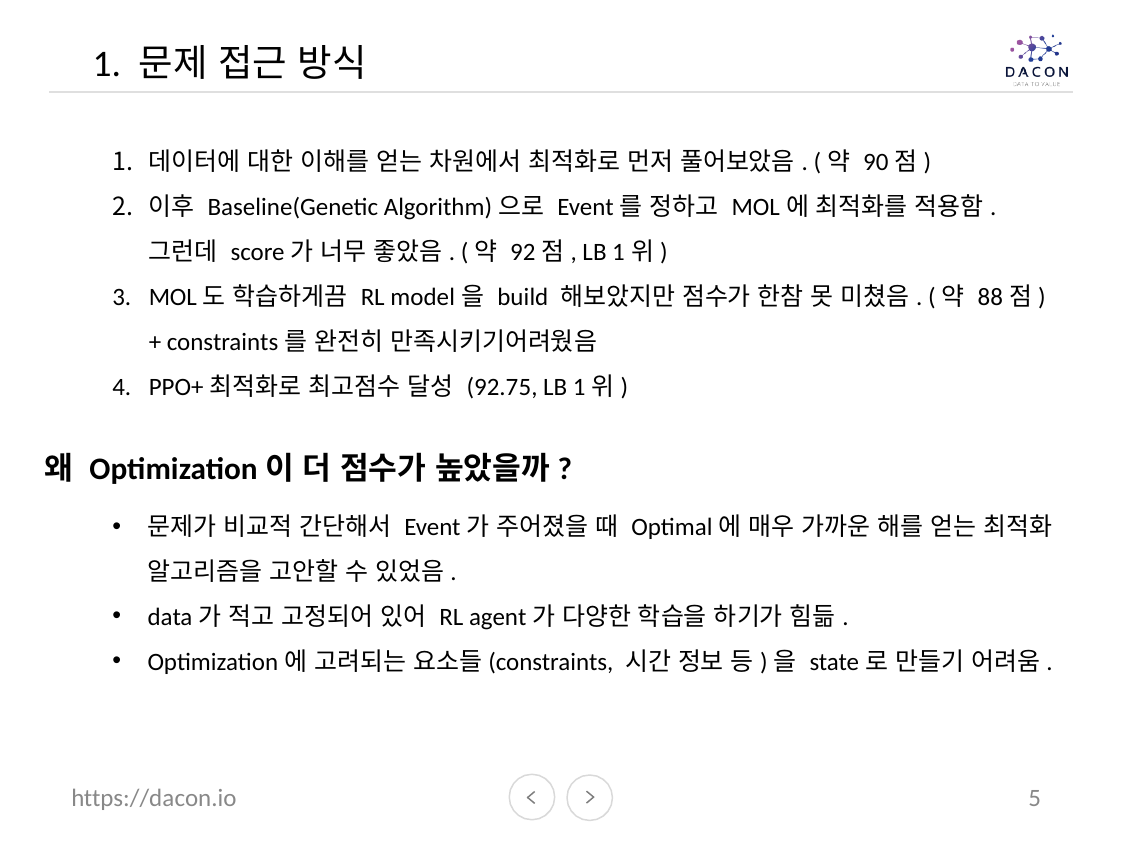

1. 문제 접근 방식
데이터에 대한 이해를 얻는 차원에서 최적화로 먼저 풀어보았음. (약 90점)
이후 Baseline(Genetic Algorithm)으로 Event를 정하고 MOL에 최적화를 적용함.
그런데 score가 너무 좋았음. (약 92점, LB 1위)
MOL도 학습하게끔 RL model을 build 해보았지만 점수가 한참 못 미쳤음. (약 88점)
+ constraints를 완전히 만족시키기어려웠음
PPO+최적화로 최고점수 달성 (92.75, LB 1위)
왜 Optimization이 더 점수가 높았을까?
문제가 비교적 간단해서 Event가 주어졌을 때 Optimal에 매우 가까운 해를 얻는 최적화 알고리즘을 고안할 수 있었음.
data가 적고 고정되어 있어 RL agent가 다양한 학습을 하기가 힘듦.
Optimization에 고려되는 요소들(constraints, 시간 정보 등)을 state로 만들기 어려움.
https://dacon.io
5